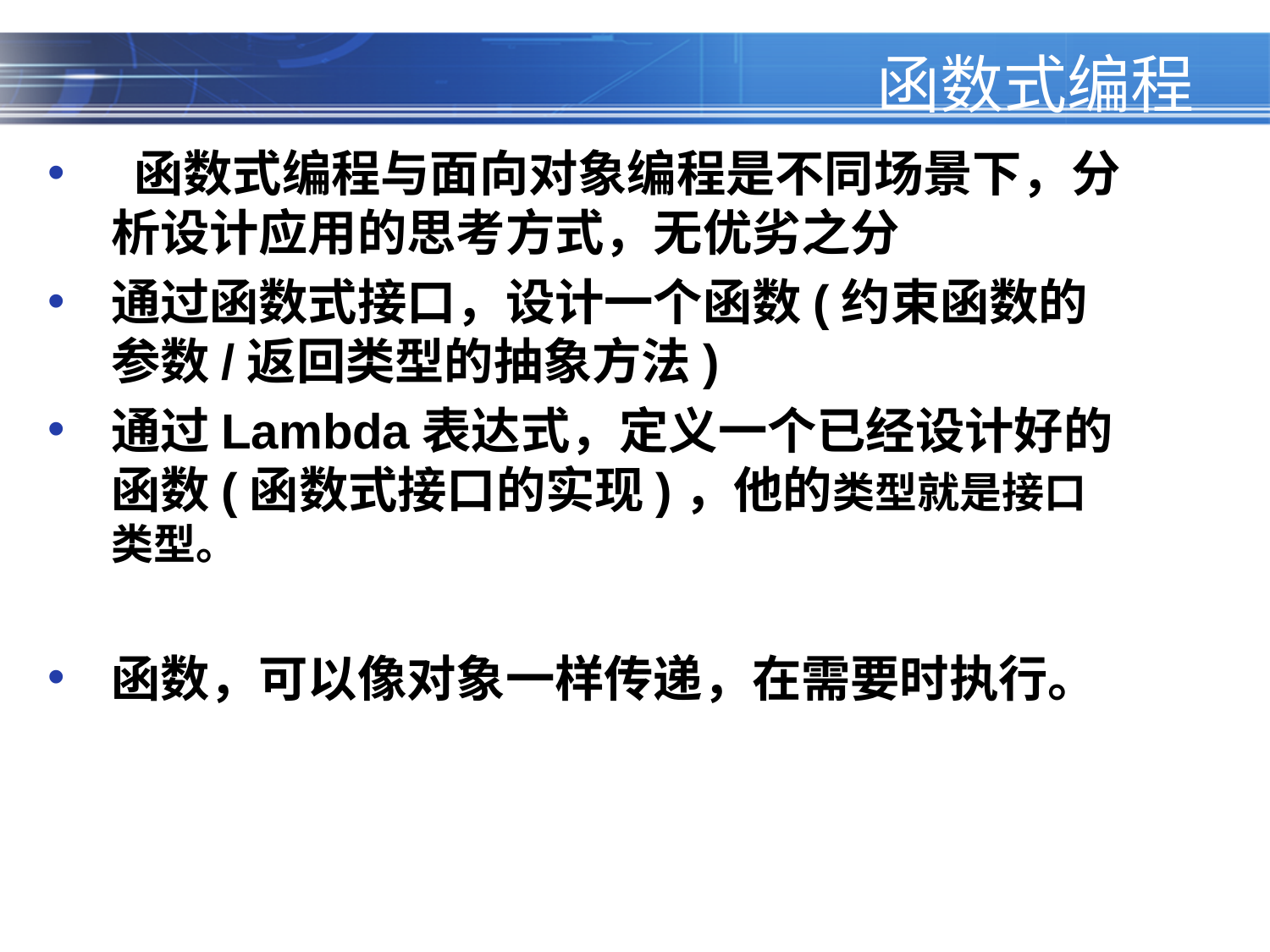

# 函数式编程
 函数式编程与面向对象编程是不同场景下，分析设计应用的思考方式，无优劣之分
通过函数式接口，设计一个函数(约束函数的参数/返回类型的抽象方法)
通过Lambda表达式，定义一个已经设计好的函数(函数式接口的实现)，他的类型就是接口类型。

函数，可以像对象一样传递，在需要时执行。